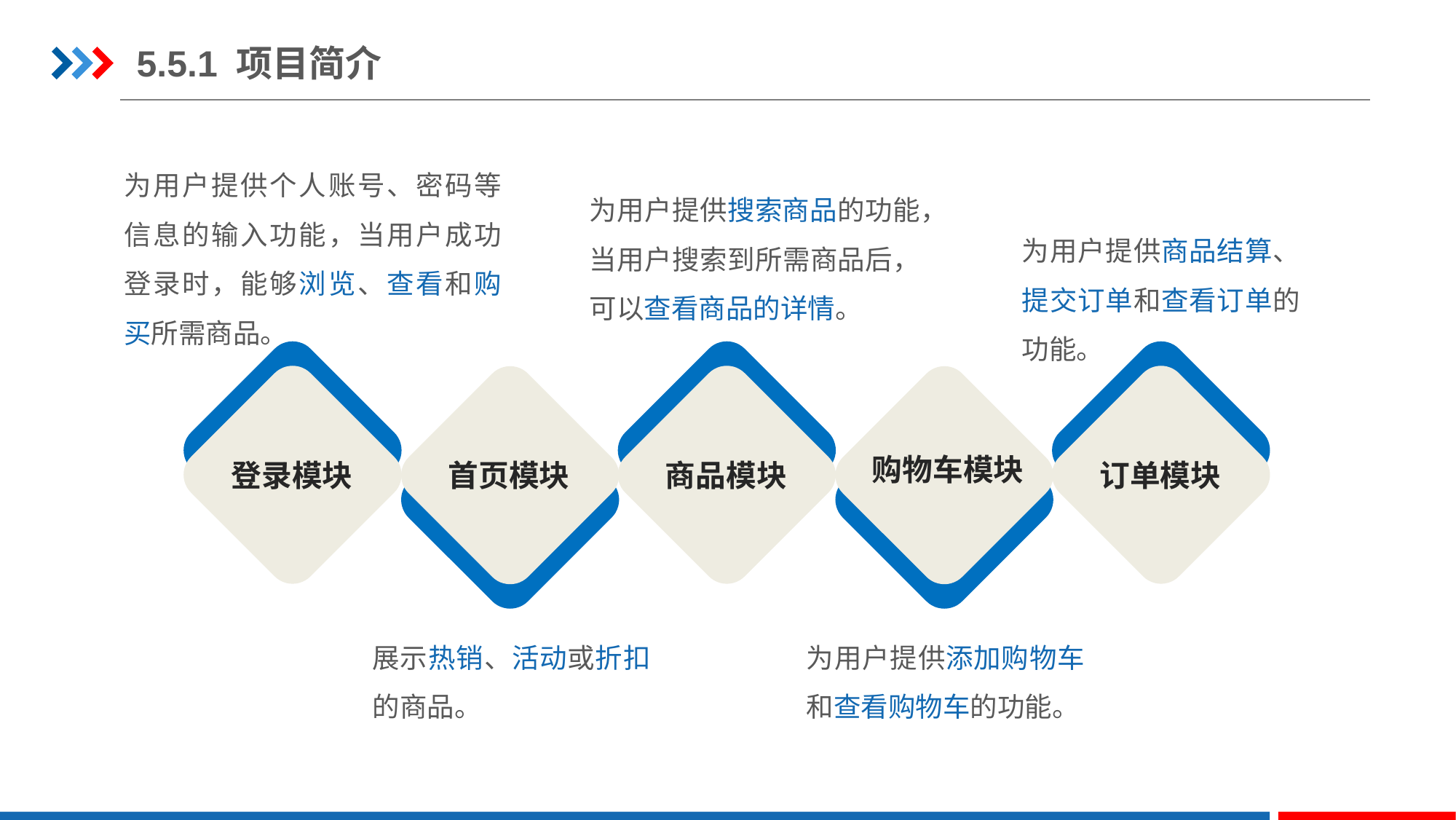

5.5.1 项目简介
为用户提供个人账号、密码等信息的输入功能，当用户成功登录时，能够浏览、查看和购买所需商品。
为用户提供搜索商品的功能，当用户搜索到所需商品后，可以查看商品的详情。
为用户提供商品结算、提交订单和查看订单的功能。

购物车模块
登录模块
首页模块
商品模块
订单模块
展示热销、活动或折扣的商品。
为用户提供添加购物车和查看购物车的功能。